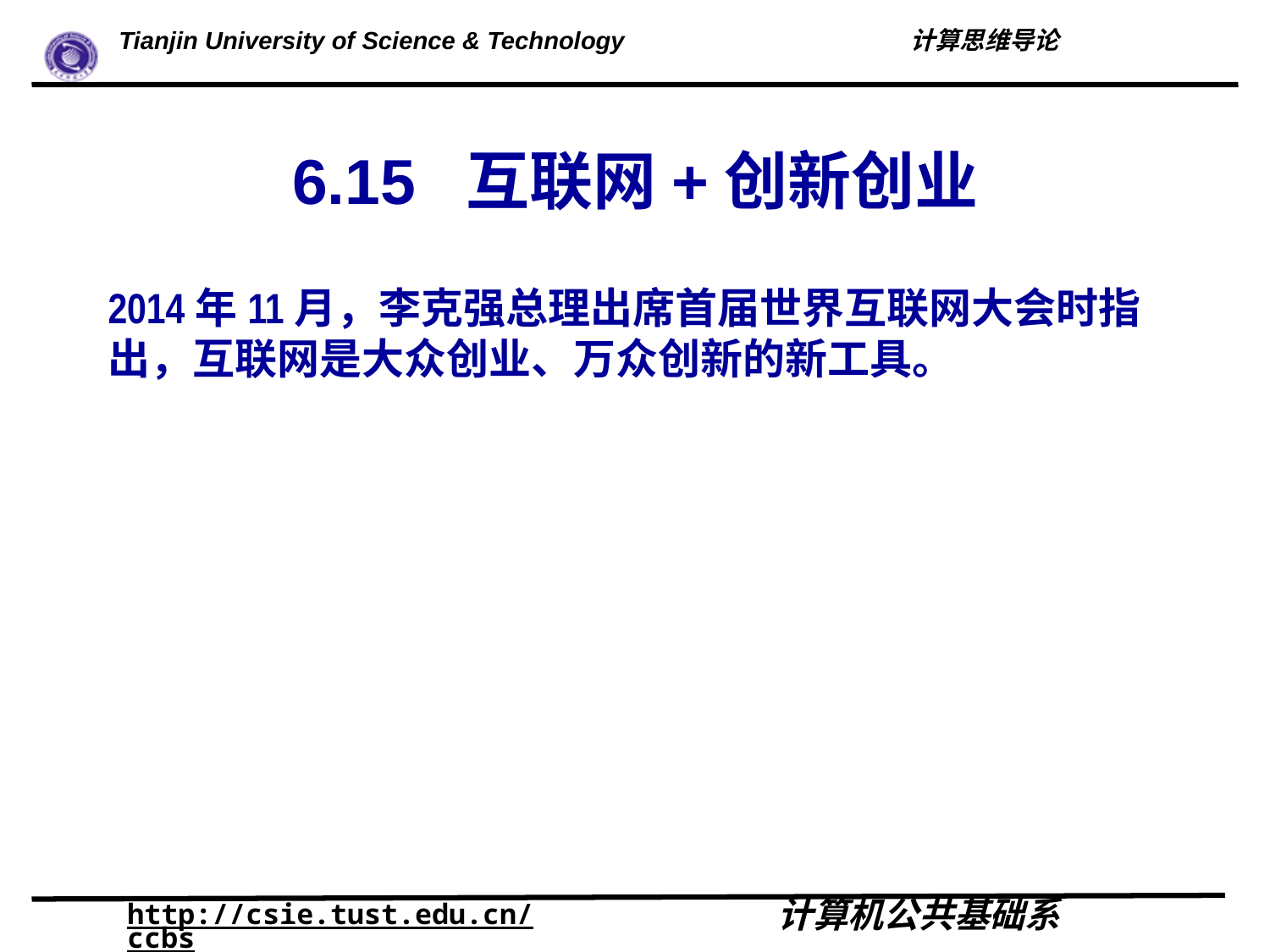

# 6.15  互联网+创新创业
2014年11月，李克强总理出席首届世界互联网大会时指出，互联网是大众创业、万众创新的新工具。